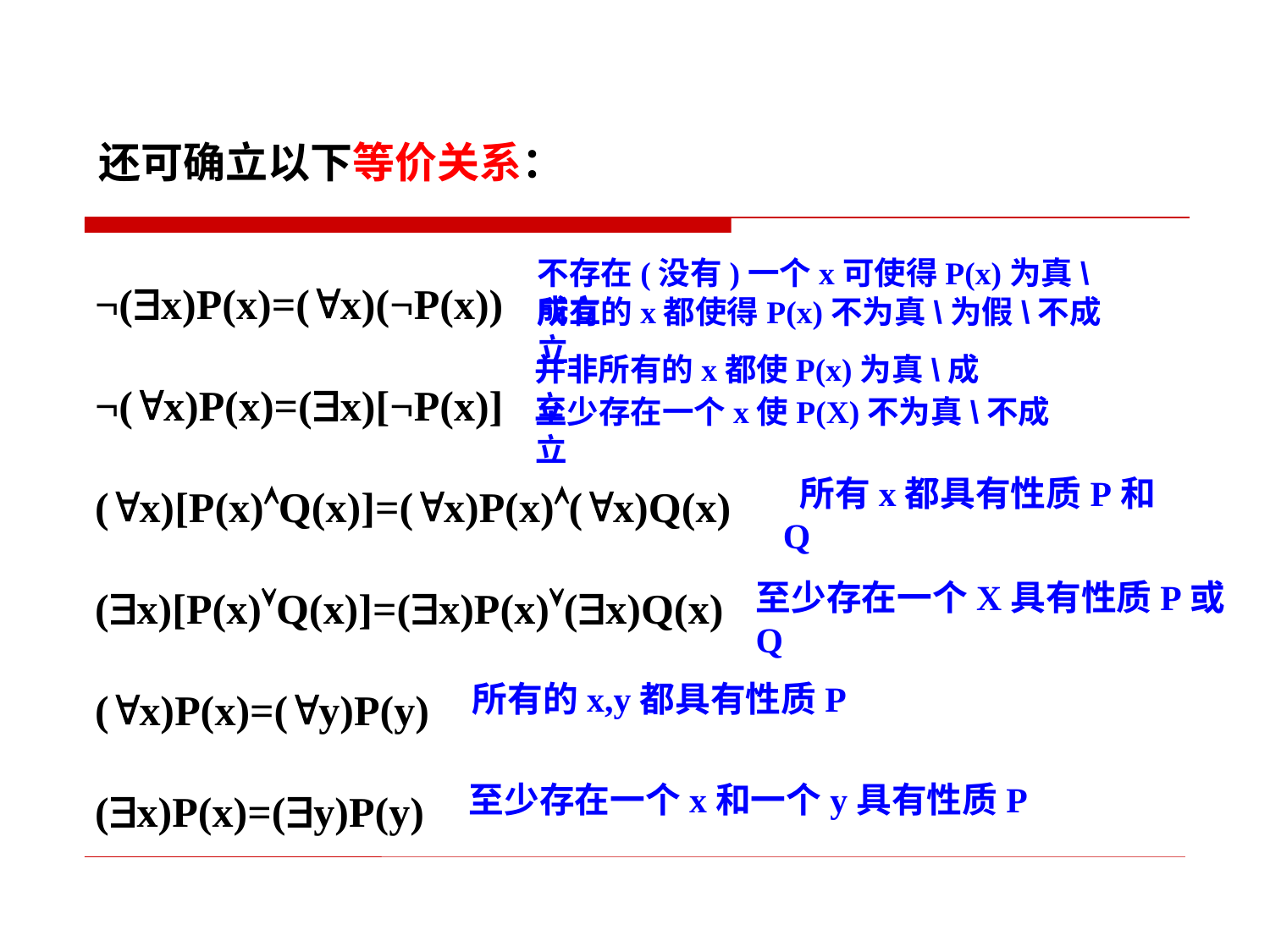

还可确立以下等价关系：
¬(∃x)P(x)=(∀x)(¬P(x))
¬(∀x)P(x)=(∃x)[¬P(x)]
(∀x)[P(x)∧Q(x)]=(∀x)P(x)∧(∀x)Q(x)
(∃x)[P(x)∨Q(x)]=(∃x)P(x)∨(∃x)Q(x)
(∀x)P(x)=(∀y)P(y)
(∃x)P(x)=(∃y)P(y)
不存在(没有)一个x可使得P(x)为真\成立
所有的x都使得P(x)不为真\为假\不成立
并非所有的x都使P(x)为真\成立
至少存在一个x使P(X)不为真\不成立
 所有x都具有性质P和Q
至少存在一个X具有性质P或Q
所有的x,y都具有性质P
至少存在一个x和一个y具有性质P